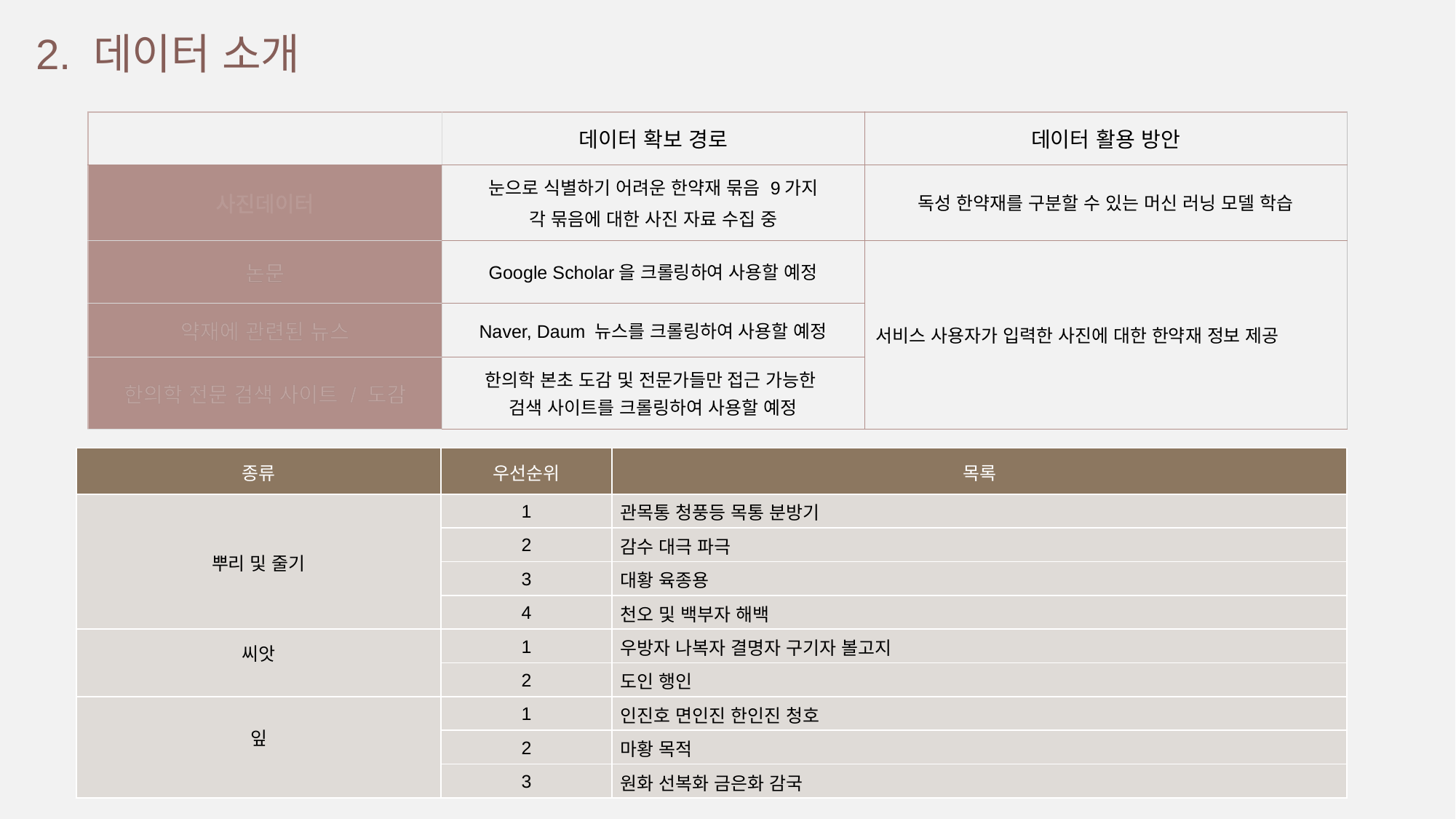

2. 데이터 소개
|  | 데이터 확보 경로 | 데이터 활용 방안 |
| --- | --- | --- |
| 사진데이터 | 눈으로 식별하기 어려운 한약재 묶음 9가지 각 묶음에 대한 사진 자료 수집 중 | 독성 한약재를 구분할 수 있는 머신 러닝 모델 학습 |
| 논문 | Google Scholar을 크롤링하여 사용할 예정 | 서비스 사용자가 입력한 사진에 대한 한약재 정보 제공 |
| 약재에 관련된 뉴스 | Naver, Daum 뉴스를 크롤링하여 사용할 예정 |  |
| 한의학 전문 검색 사이트 / 도감 | 한의학 본초 도감 및 전문가들만 접근 가능한 검색 사이트를 크롤링하여 사용할 예정 |  |
| 종류 | 우선순위 | 목록 |
| --- | --- | --- |
| 뿌리 및 줄기 | 1 | 관목통 청풍등 목통 분방기 |
|  | 2 | 감수 대극 파극 |
|  | 3 | 대황 육종용 |
|  | 4 | 천오 및 백부자 해백 |
| 씨앗 | 1 | 우방자 나복자 결명자 구기자 볼고지 |
|  | 2 | 도인 행인 |
| 잎 | 1 | 인진호 면인진 한인진 청호 |
|  | 2 | 마황 목적 |
|  | 3 | 원화 선복화 금은화 감국 |